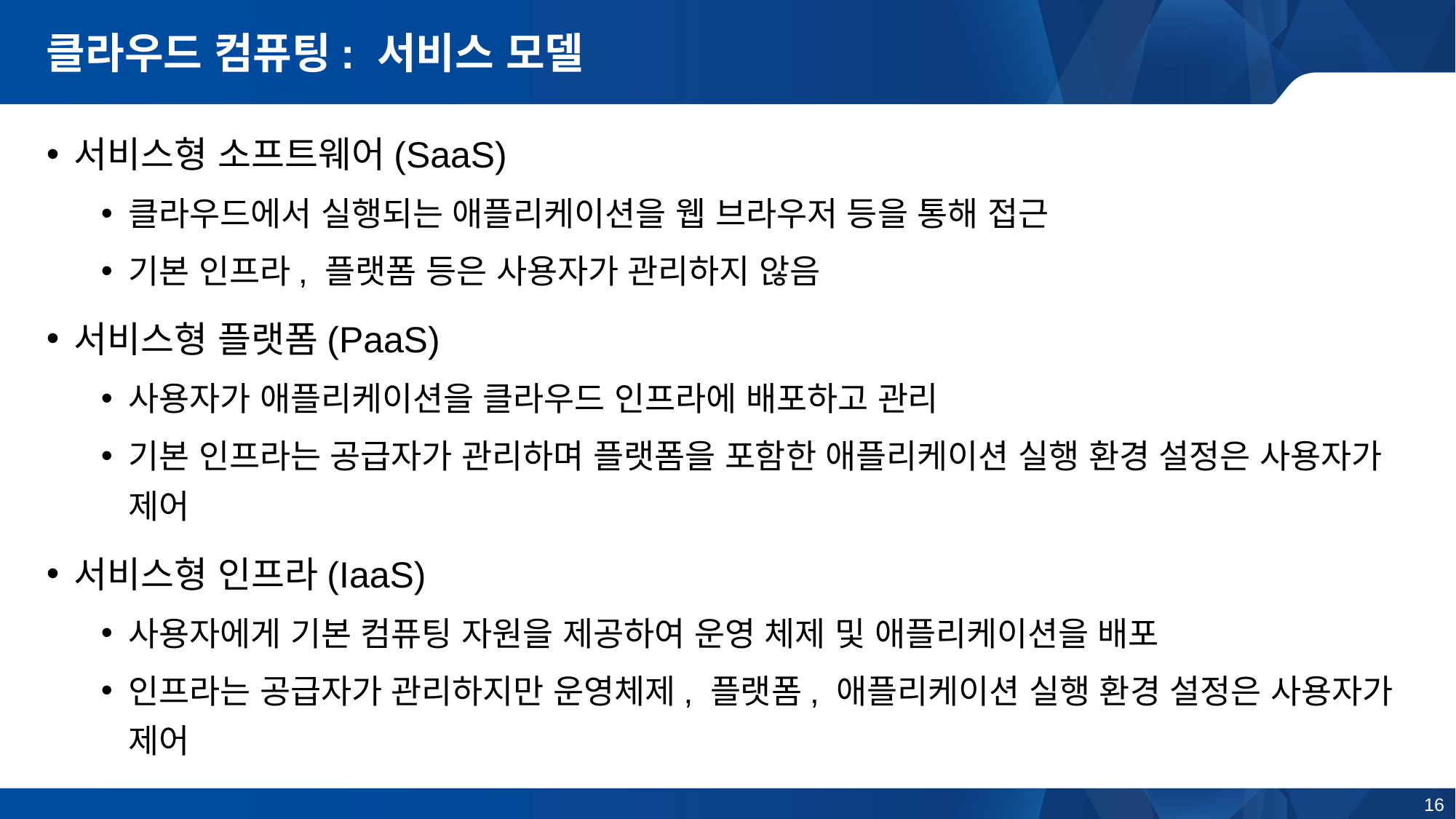

# 클라우드 컴퓨팅: 서비스 모델
서비스형 소프트웨어(SaaS)
클라우드에서 실행되는 애플리케이션을 웹 브라우저 등을 통해 접근
기본 인프라, 플랫폼 등은 사용자가 관리하지 않음
서비스형 플랫폼(PaaS)
사용자가 애플리케이션을 클라우드 인프라에 배포하고 관리
기본 인프라는 공급자가 관리하며 플랫폼을 포함한 애플리케이션 실행 환경 설정은 사용자가 제어
서비스형 인프라(IaaS)
사용자에게 기본 컴퓨팅 자원을 제공하여 운영 체제 및 애플리케이션을 배포
인프라는 공급자가 관리하지만 운영체제, 플랫폼, 애플리케이션 실행 환경 설정은 사용자가 제어
16